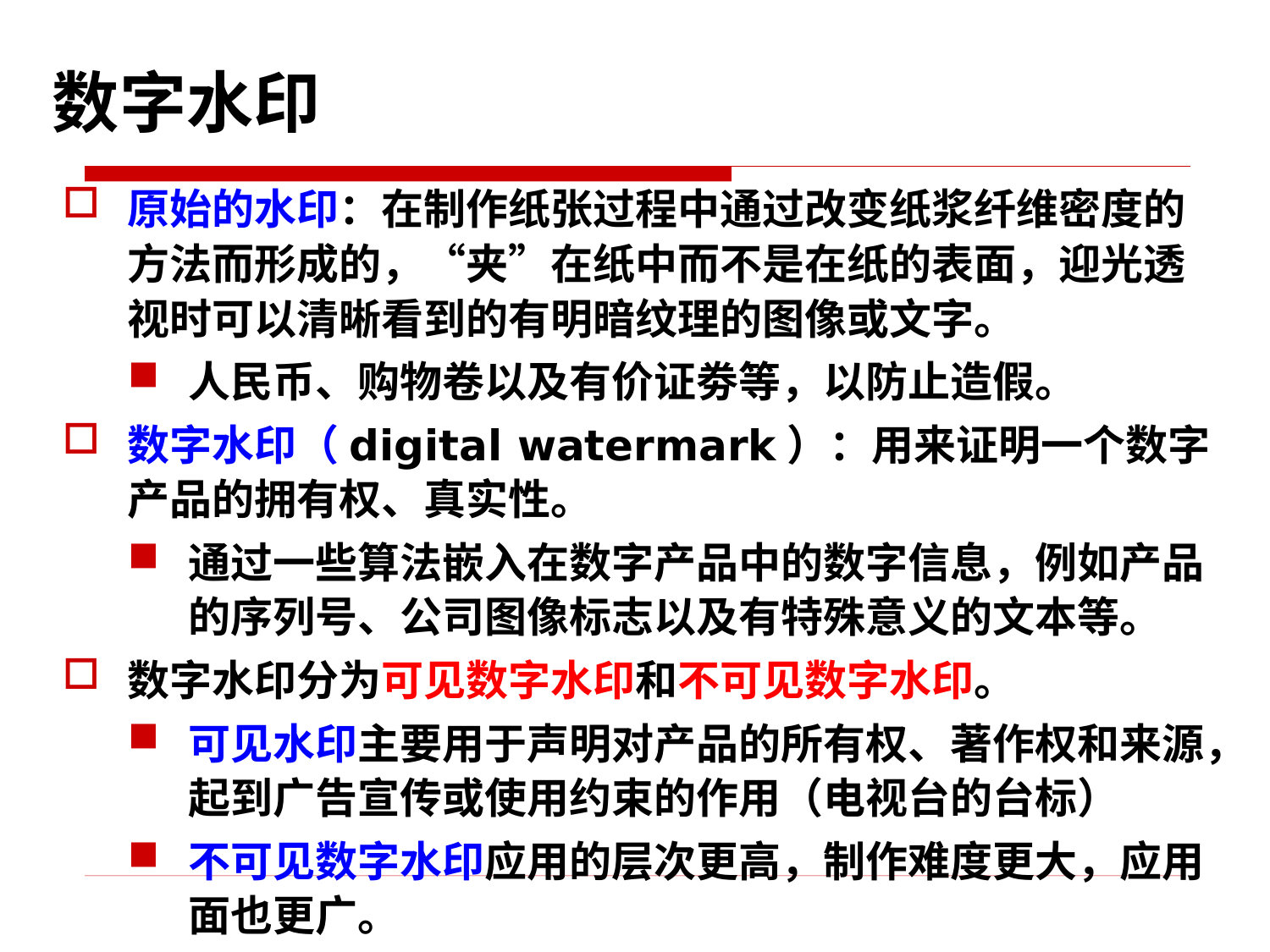

# 数字水印
原始的水印：在制作纸张过程中通过改变纸浆纤维密度的方法而形成的，“夹”在纸中而不是在纸的表面，迎光透视时可以清晰看到的有明暗纹理的图像或文字。
人民币、购物卷以及有价证劵等，以防止造假。
数字水印（digital watermark）：用来证明一个数字产品的拥有权、真实性。
通过一些算法嵌入在数字产品中的数字信息，例如产品的序列号、公司图像标志以及有特殊意义的文本等。
数字水印分为可见数字水印和不可见数字水印。
可见水印主要用于声明对产品的所有权、著作权和来源，起到广告宣传或使用约束的作用（电视台的台标）
不可见数字水印应用的层次更高，制作难度更大，应用面也更广。